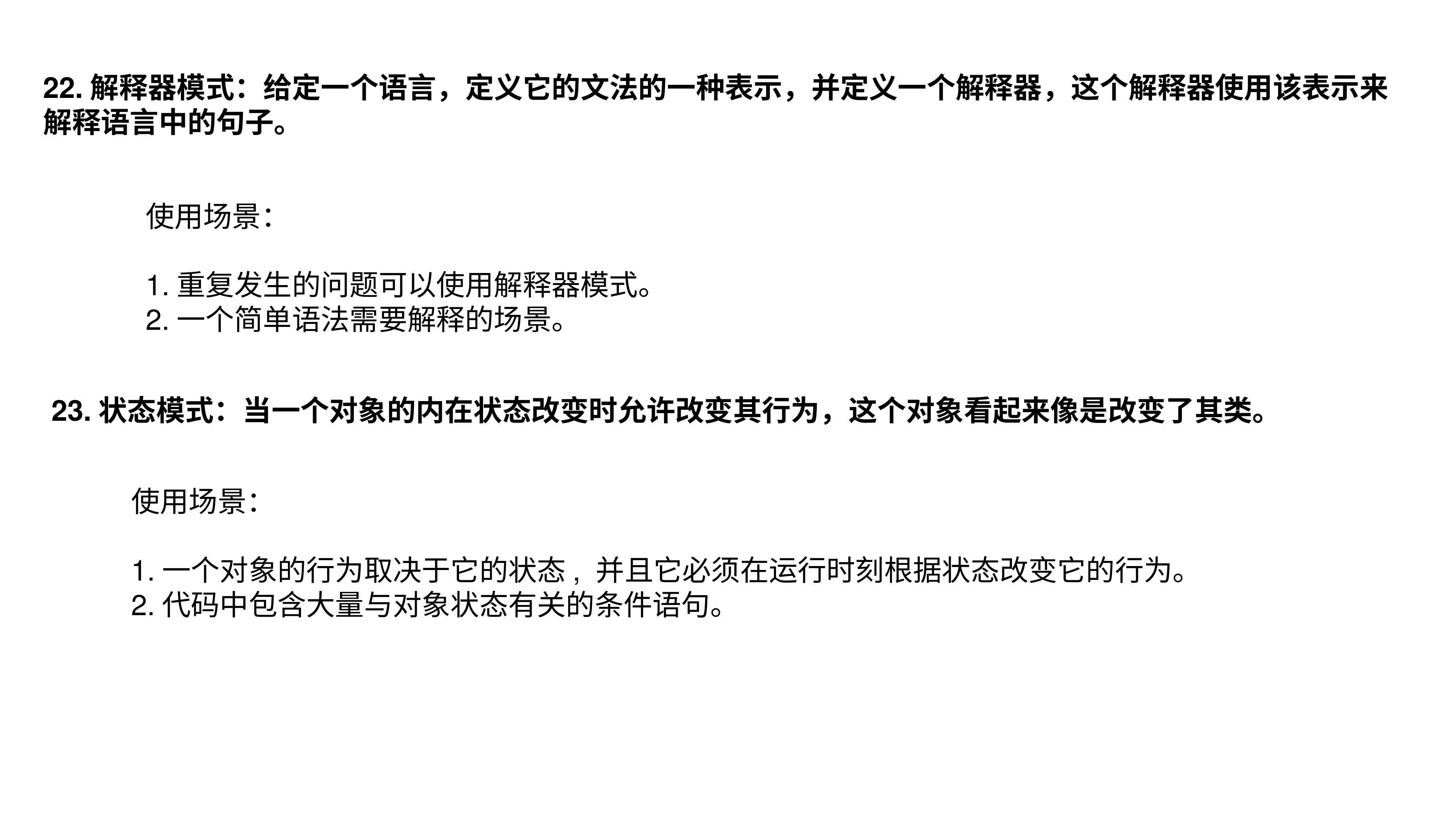

22.解释器模式：给定一个语言，定义它的文法的一种表示，并定义一个解释器，这个解释器使用该表示来解释语言中的句子。
使用场景：
1.重复发生的问题可以使用解释器模式。
2.一个简单语法需要解释的场景。
23.状态模式：当一个对象的内在状态改变时允许改变其行为，这个对象看起来像是改变了其类。
使用场景：
1.一个对象的行为取决于它的状态, 并且它必须在运行时刻根据状态改变它的行为。
2.代码中包含大量与对象状态有关的条件语句。